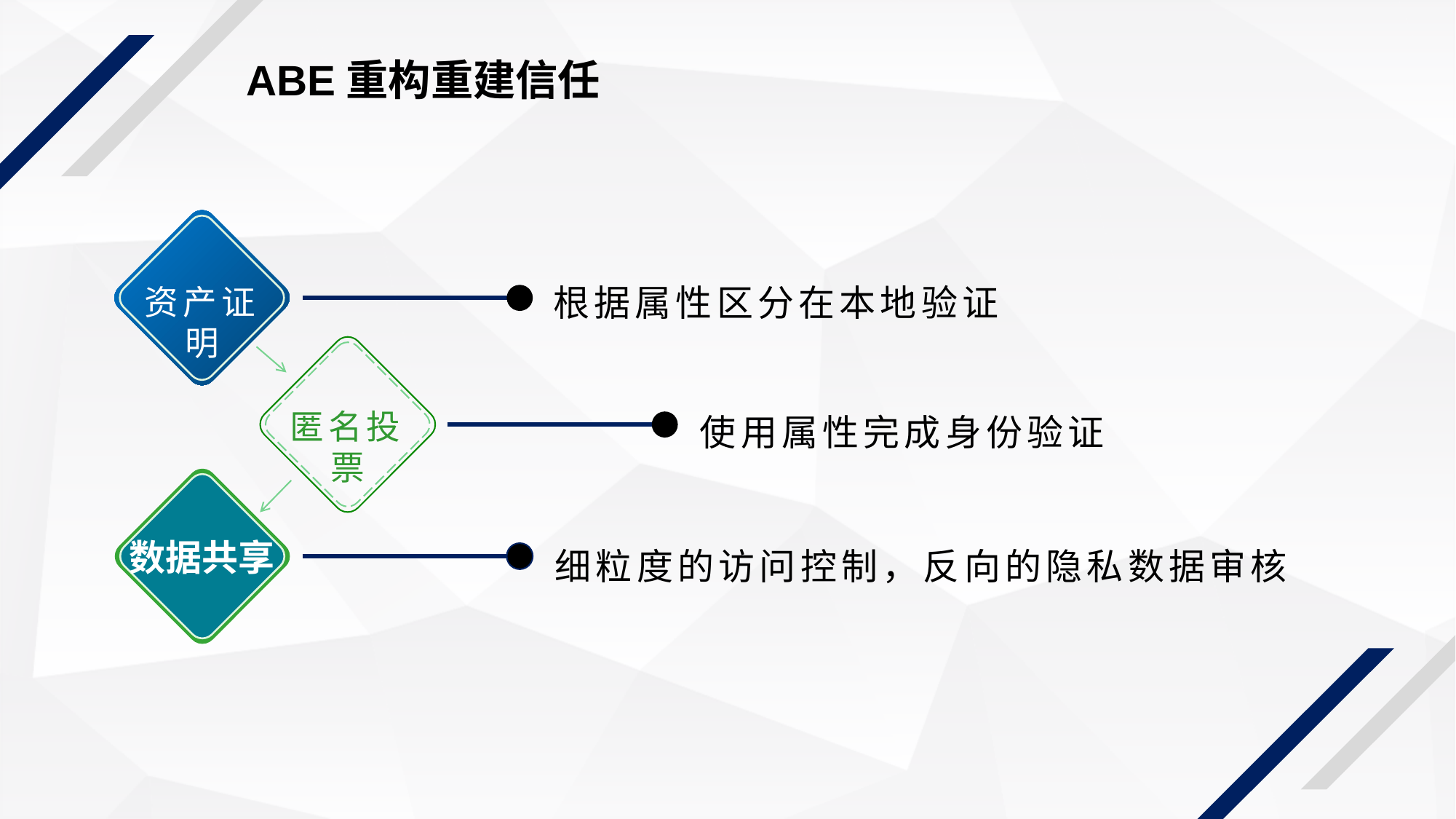

ABE重构重建信任

根据属性区分在本地验证
资产证明

匿名投票
使用属性完成身份验证

数据共享
细粒度的访问控制，反向的隐私数据审核